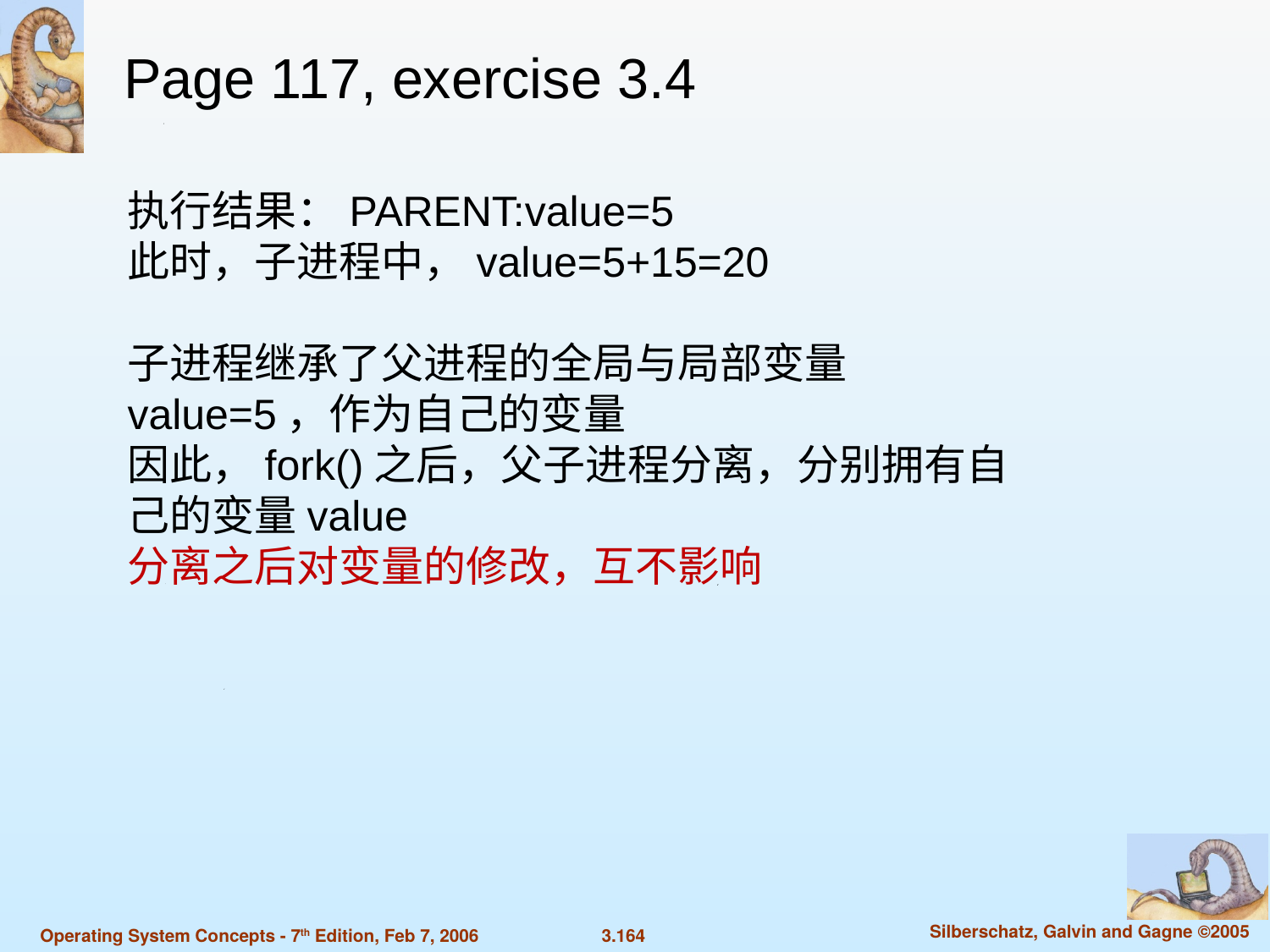

Page 117, exercise 3.4
执行结果：PARENT:value=5
此时，子进程中，value=5+15=20

子进程继承了父进程的全局与局部变量value=5，作为自己的变量
因此，fork()之后，父子进程分离，分别拥有自己的变量value
分离之后对变量的修改，互不影响